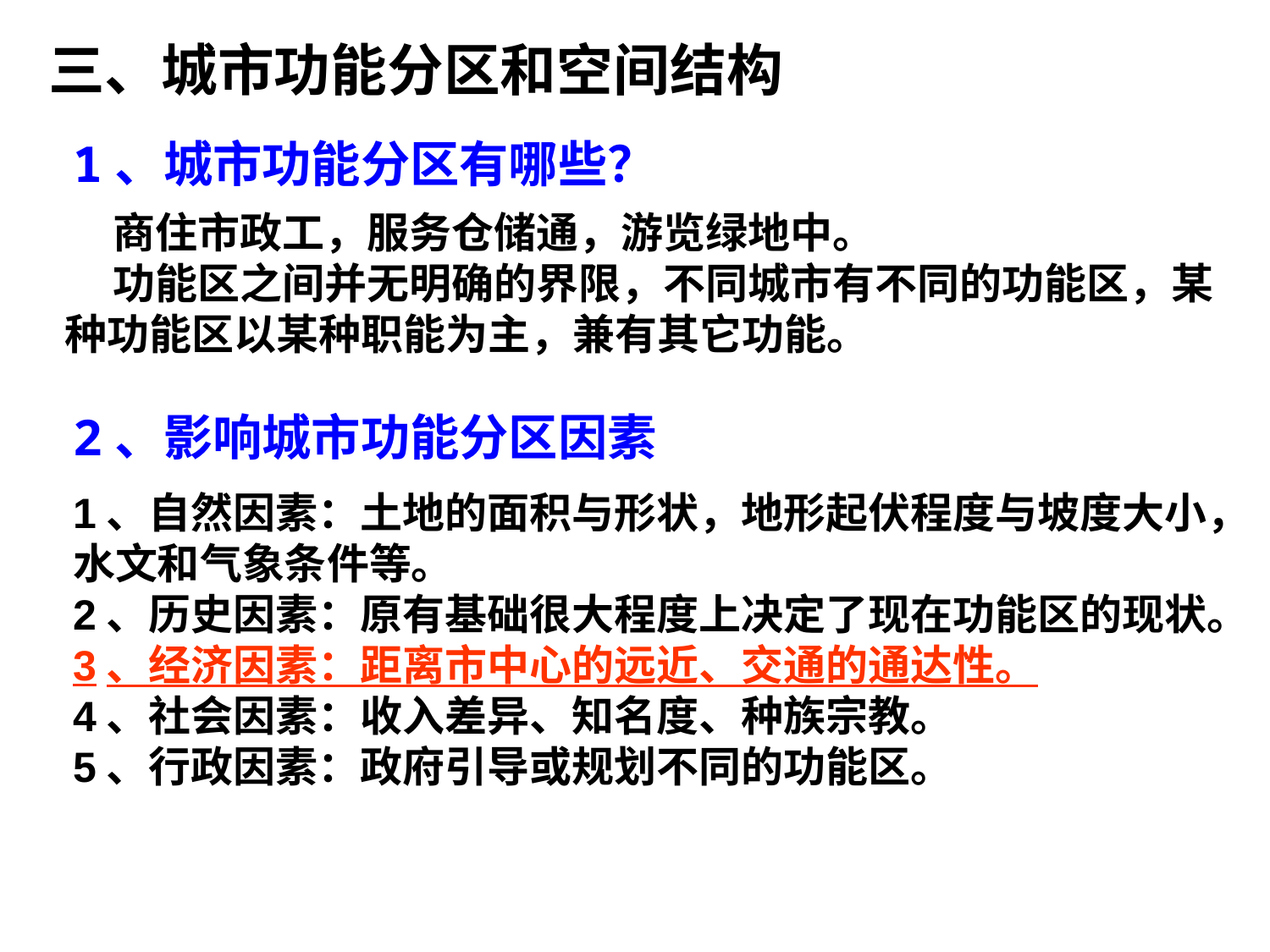

三、城市功能分区和空间结构
1、城市功能分区有哪些？
    商住市政工，服务仓储通，游览绿地中。
    功能区之间并无明确的界限，不同城市有不同的功能区，某种功能区以某种职能为主，兼有其它功能。
2、影响城市功能分区因素
1、自然因素：土地的面积与形状，地形起伏程度与坡度大小，水文和气象条件等。
2、历史因素：原有基础很大程度上决定了现在功能区的现状。
3、经济因素：距离市中心的远近、交通的通达性。
4、社会因素：收入差异、知名度、种族宗教。
5、行政因素：政府引导或规划不同的功能区。